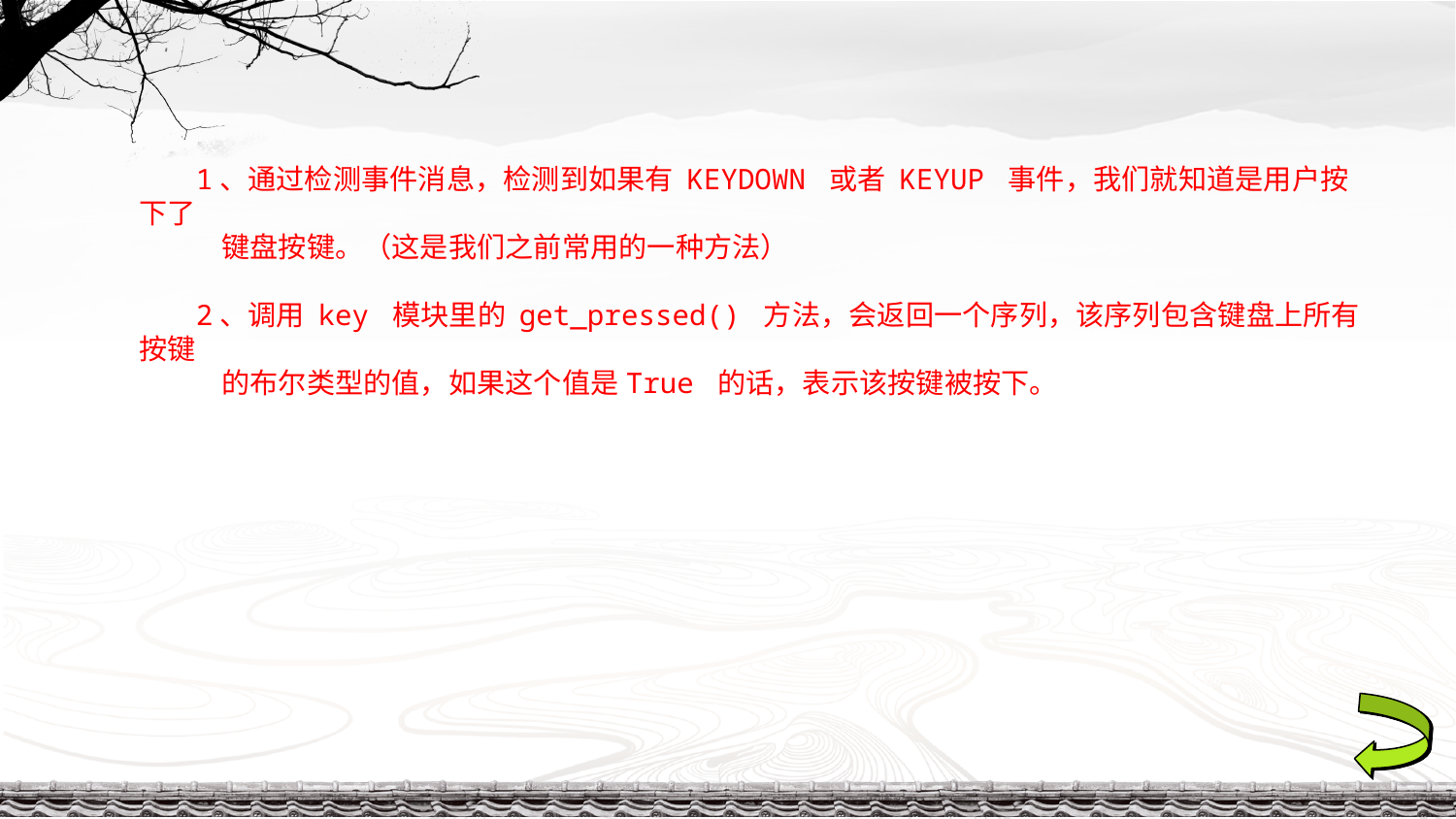

1、通过检测事件消息，检测到如果有 KEYDOWN 或者 KEYUP 事件，我们就知道是用户按下了
   键盘按键。（这是我们之前常用的一种方法）

2、调用 key 模块里的 get_pressed() 方法，会返回一个序列，该序列包含键盘上所有按键
   的布尔类型的值，如果这个值是True 的话，表示该按键被按下。